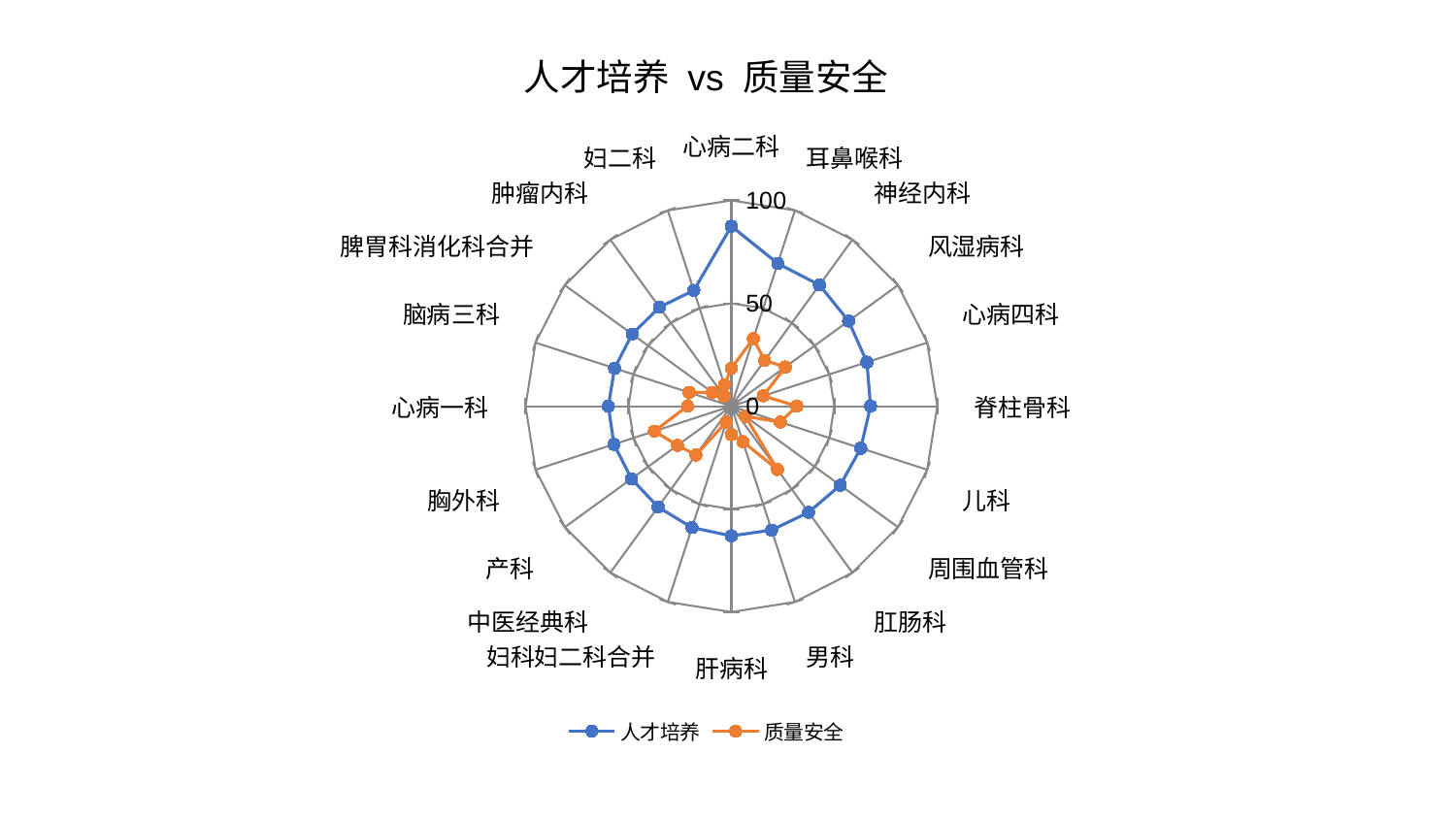

### Chart: 人才培养 vs 质量安全

| Category | 人才培养 | 质量安全 |
|---|---|---|
| 心病二科 | 87.47034847419407 | 18.481928646165645 |
| 耳鼻喉科 | 72.91538625723489 | 34.54365606264152 |
| 神经内科 | 72.7849735363078 | 27.506612728539256 |
| 风湿病科 | 70.39502053697642 | 32.383968721184694 |
| 心病四科 | 69.20366859710943 | 16.284814317362446 |
| 脊柱骨科 | 67.60662708272875 | 31.79802762586927 |
| 儿科 | 66.09541534761401 | 24.98564684465019 |
| 周围血管科 | 65.37409751927201 | 8.41023791927881 |
| 肛肠科 | 63.796444333650605 | 38.02662875255963 |
| 男科 | 63.288235429496524 | 18.105830943232526 |
| 肝病科 | 63.00526015752701 | 13.824115930169615 |
| 妇科妇二科合并 | 62.02278104706892 | 8.202804215906838 |
| 中医经典科 | 60.578220436010035 | 29.312817953695422 |
| 产科 | 60.0083405699957 | 32.37715281971781 |
| 胸外科 | 60.0055523227118 | 39.313048555478716 |
| 心病一科 | 59.76143002475288 | 21.331472641342216 |
| 脑病三科 | 59.659041504672615 | 21.58296876544522 |
| 脾胃科消化科合并 | 59.59604769624295 | 11.331599602917724 |
| 肿瘤内科 | 59.44352912787199 | 6.039376442452853 |
| 妇二科 | 59.16870197985654 | 10.96515252559264 |
85